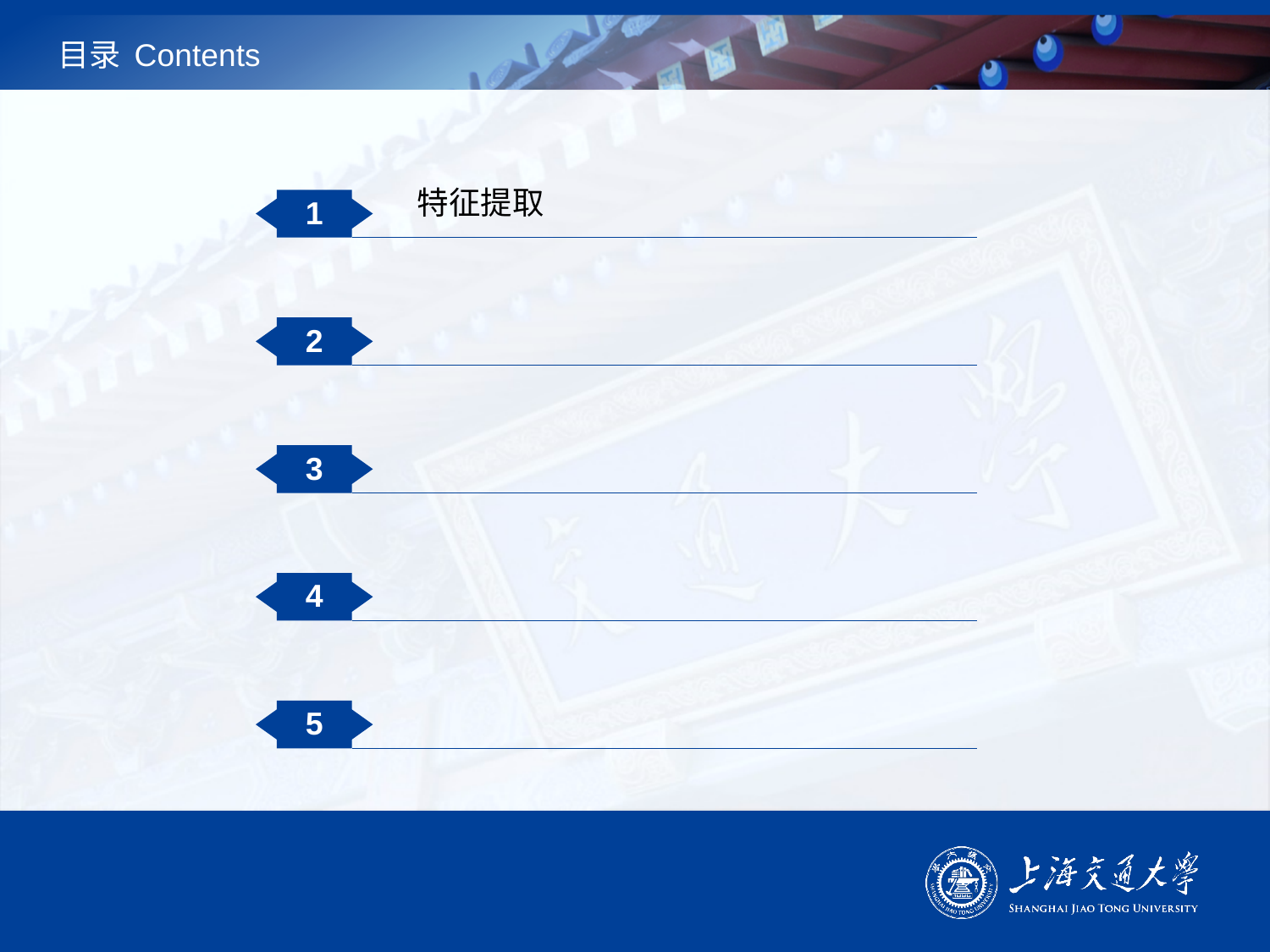

# 目录 Contents
特征提取
1

2

3

4

5